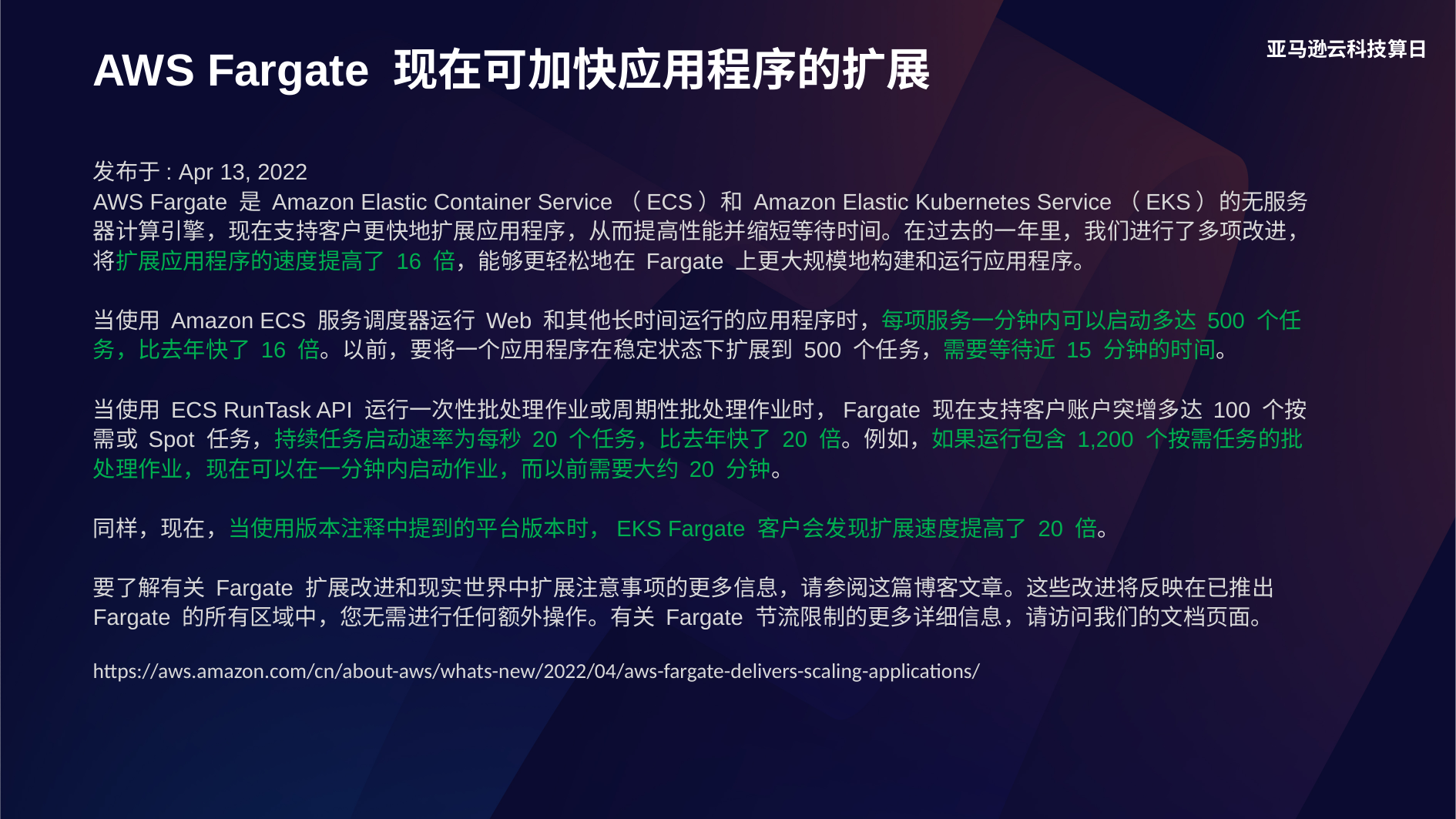

AWS Fargate 现在可加快应用程序的扩展
发布于: Apr 13, 2022
AWS Fargate 是 Amazon Elastic Container Service（ECS）和 Amazon Elastic Kubernetes Service（EKS）的无服务器计算引擎，现在支持客户更快地扩展应用程序，从而提高性能并缩短等待时间。在过去的一年里，我们进行了多项改进，将扩展应用程序的速度提高了 16 倍，能够更轻松地在 Fargate 上更大规模地构建和运行应用程序。

当使用 Amazon ECS 服务调度器运行 Web 和其他长时间运行的应用程序时，每项服务一分钟内可以启动多达 500 个任务，比去年快了 16 倍。以前，要将一个应用程序在稳定状态下扩展到 500 个任务，需要等待近 15 分钟的时间。

当使用 ECS RunTask API 运行一次性批处理作业或周期性批处理作业时，Fargate 现在支持客户账户突增多达 100 个按需或 Spot 任务，持续任务启动速率为每秒 20 个任务，比去年快了 20 倍。例如，如果运行包含 1,200 个按需任务的批处理作业，现在可以在一分钟内启动作业，而以前需要大约 20 分钟。

同样，现在，当使用版本注释中提到的平台版本时，EKS Fargate 客户会发现扩展速度提高了 20 倍。

要了解有关 Fargate 扩展改进和现实世界中扩展注意事项的更多信息，请参阅这篇博客文章。这些改进将反映在已推出 Fargate 的所有区域中，您无需进行任何额外操作。有关 Fargate 节流限制的更多详细信息，请访问我们的文档页面。
https://aws.amazon.com/cn/about-aws/whats-new/2022/04/aws-fargate-delivers-scaling-applications/